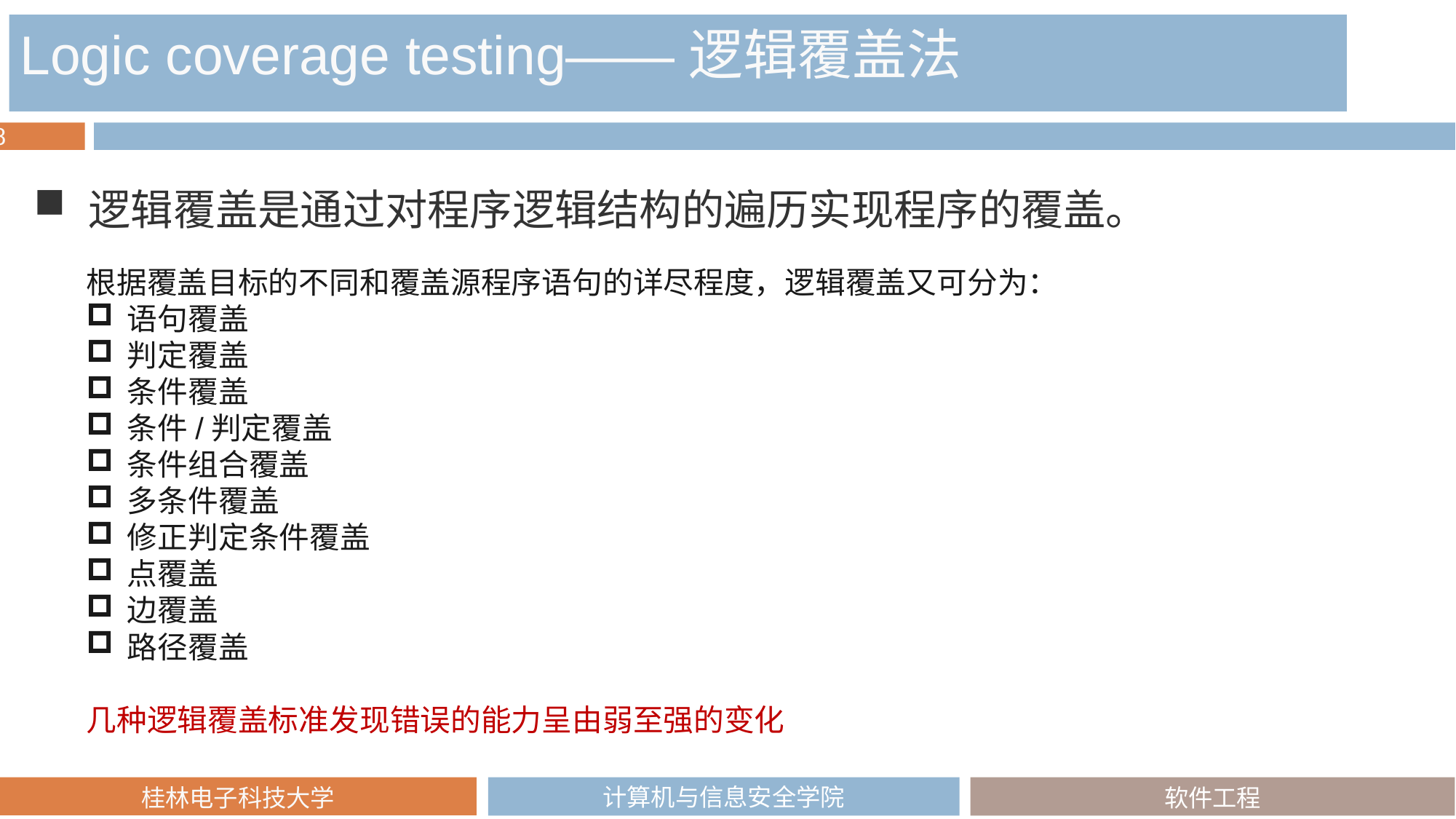

Logic coverage testing——逻辑覆盖法
逻辑覆盖是通过对程序逻辑结构的遍历实现程序的覆盖。
根据覆盖目标的不同和覆盖源程序语句的详尽程度，逻辑覆盖又可分为：
语句覆盖
判定覆盖
条件覆盖
条件/判定覆盖
条件组合覆盖
多条件覆盖
修正判定条件覆盖
点覆盖
边覆盖
路径覆盖

几种逻辑覆盖标准发现错误的能力呈由弱至强的变化